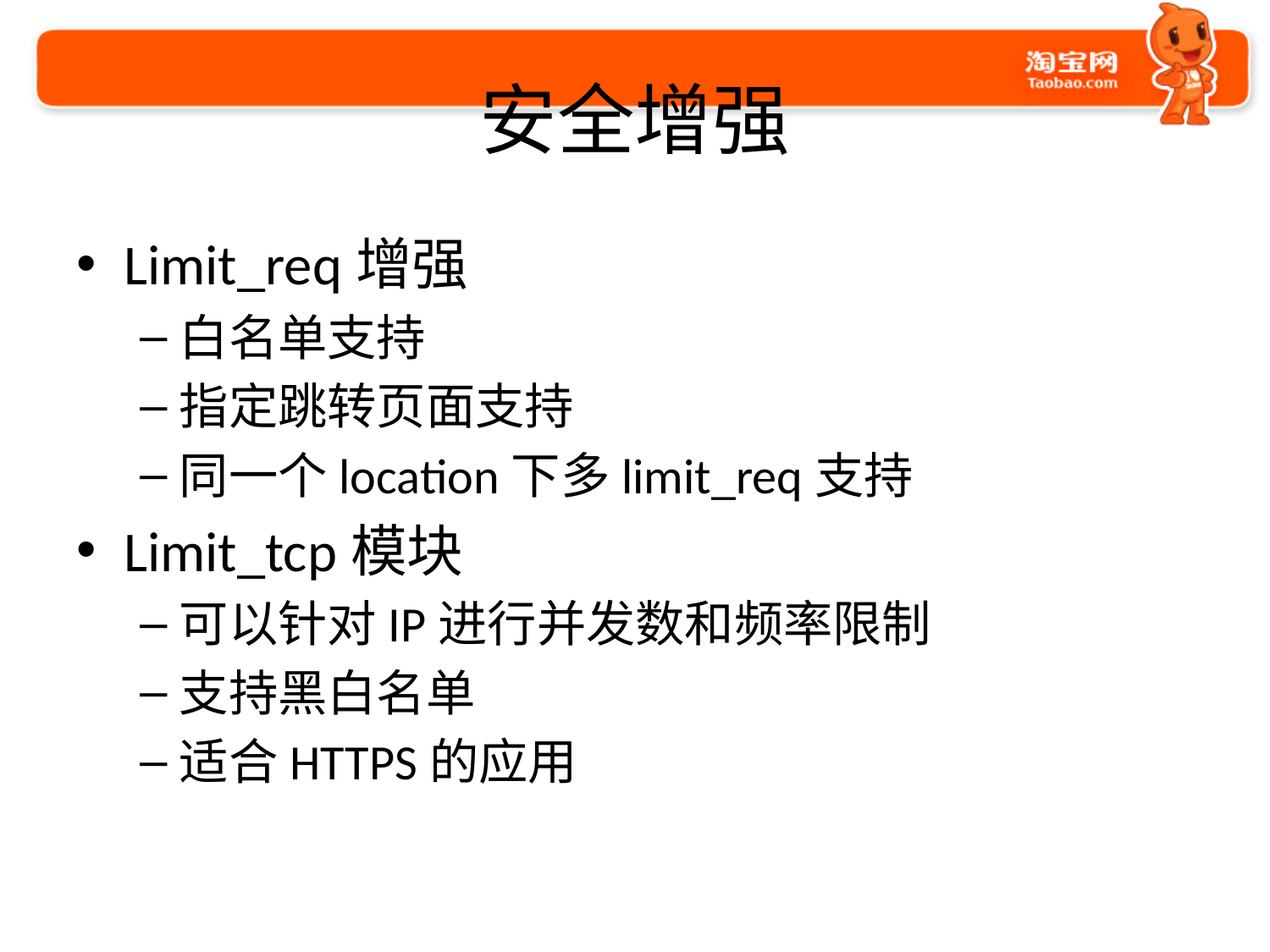

# 安全增强
Limit_req增强
白名单支持
指定跳转页面支持
同一个location下多limit_req支持
Limit_tcp模块
可以针对IP进行并发数和频率限制
支持黑白名单
适合HTTPS的应用